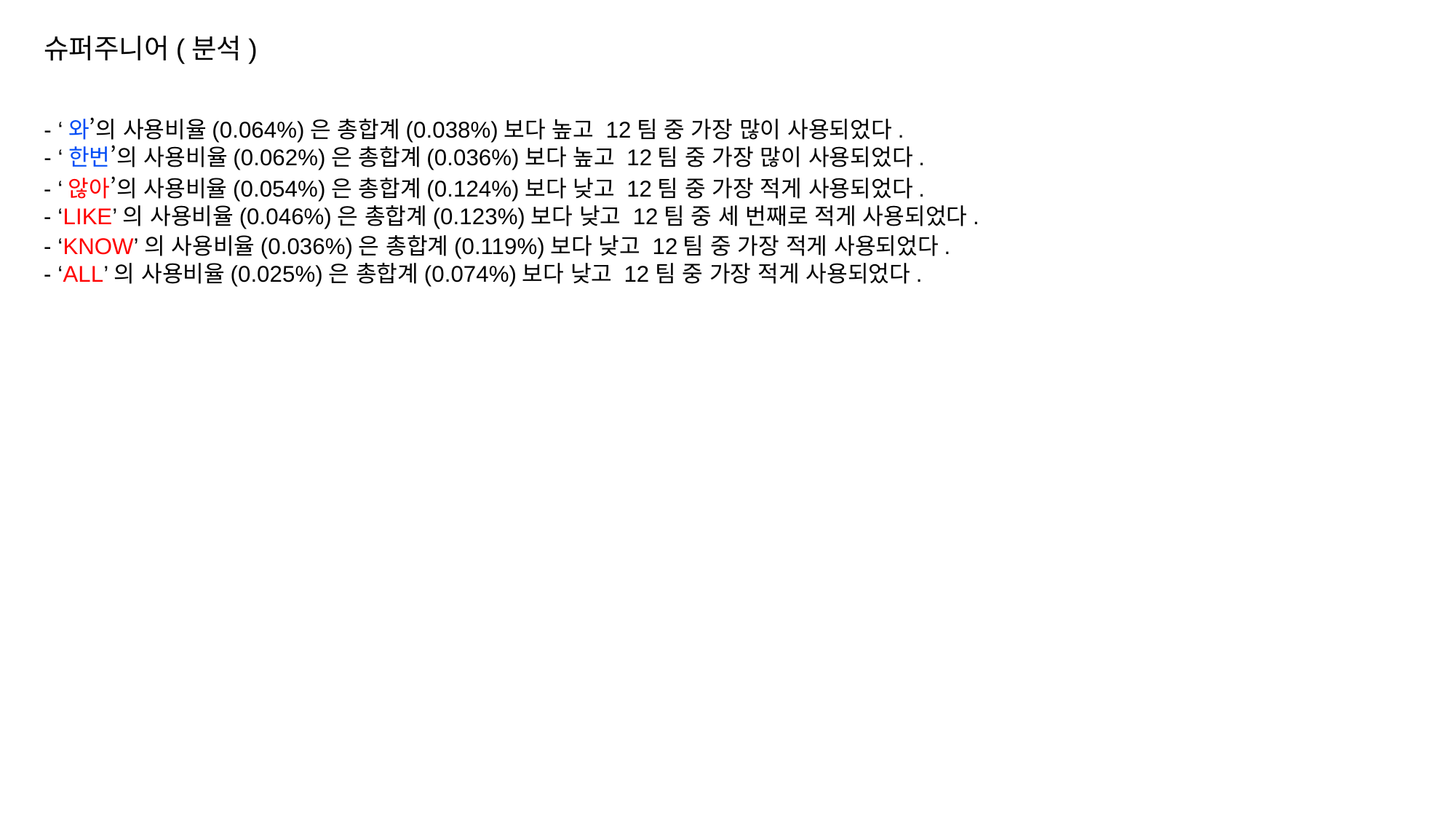

슈퍼주니어(분석)
- ‘와’의 사용비율(0.064%)은 총합계(0.038%)보다 높고 12팀 중 가장 많이 사용되었다.
- ‘한번’의 사용비율(0.062%)은 총합계(0.036%)보다 높고 12팀 중 가장 많이 사용되었다.
- ‘않아’의 사용비율(0.054%)은 총합계(0.124%)보다 낮고 12팀 중 가장 적게 사용되었다.
- ‘LIKE’의 사용비율(0.046%)은 총합계(0.123%)보다 낮고 12팀 중 세 번째로 적게 사용되었다.
- ‘KNOW’의 사용비율(0.036%)은 총합계(0.119%)보다 낮고 12팀 중 가장 적게 사용되었다.
- ‘ALL’의 사용비율(0.025%)은 총합계(0.074%)보다 낮고 12팀 중 가장 적게 사용되었다.